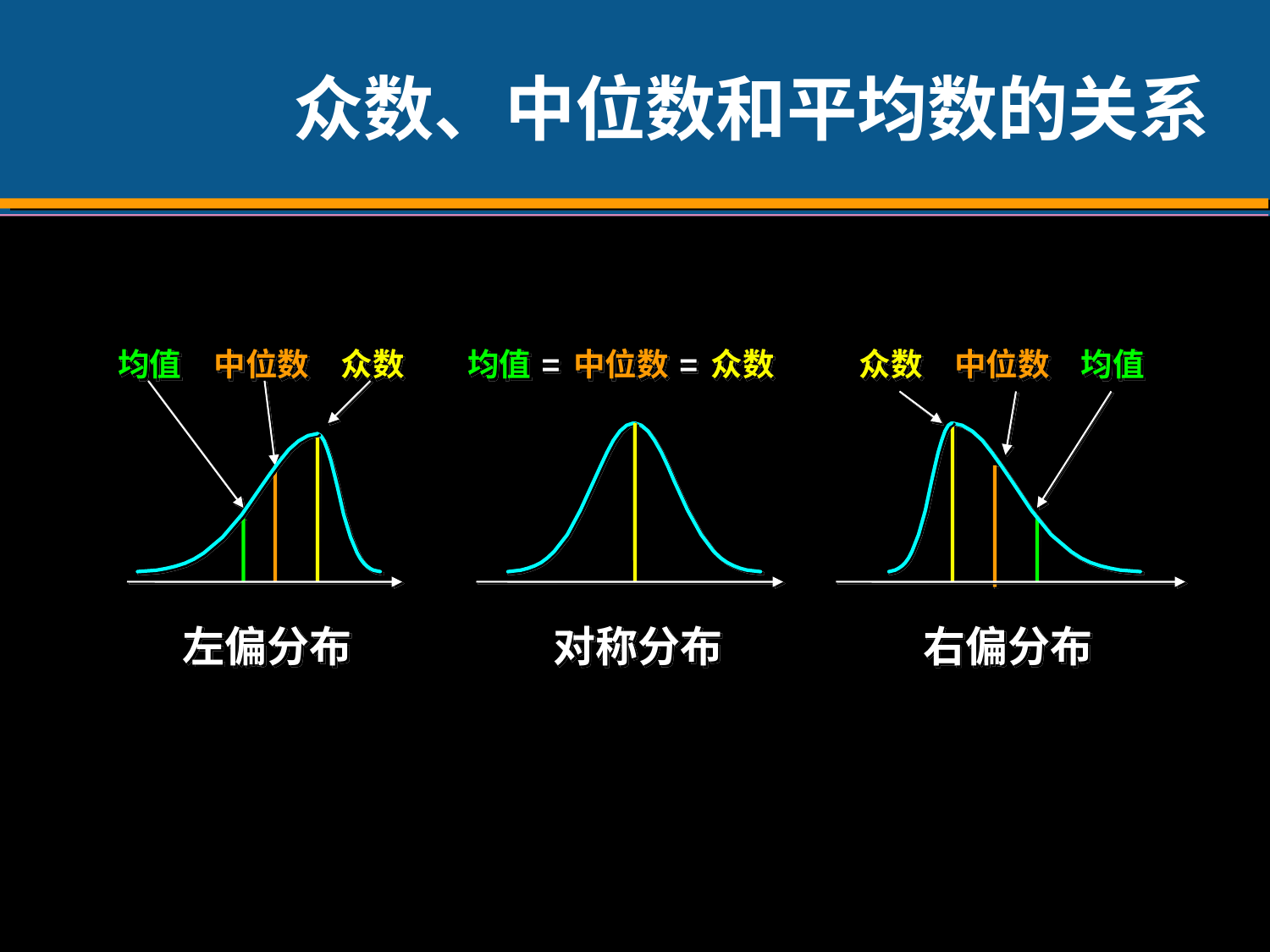

# 众数、中位数和平均数的关系

均值

中位数
众数

左偏分布

均值
=
中位数
=
众数

对称分布
众数
中位数
均值

右偏分布